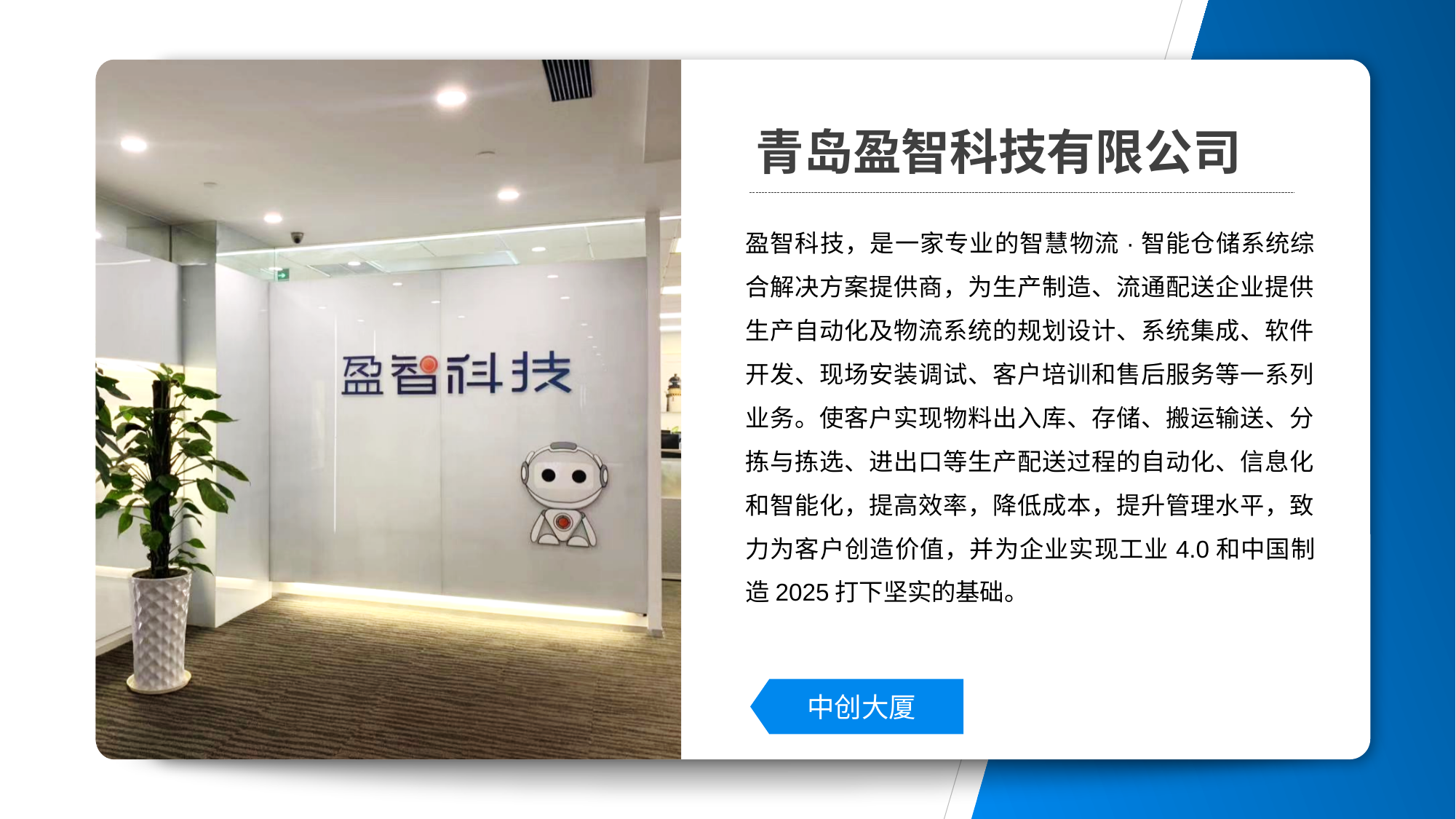

青岛盈智科技有限公司

盈智科技，是一家专业的智慧物流·智能仓储系统综合解决方案提供商，为生产制造、流通配送企业提供生产自动化及物流系统的规划设计、系统集成、软件开发、现场安装调试、客户培训和售后服务等一系列业务。使客户实现物料出入库、存储、搬运输送、分拣与拣选、进出口等生产配送过程的自动化、信息化和智能化，提高效率，降低成本，提升管理水平，致力为客户创造价值，并为企业实现工业4.0和中国制造2025打下坚实的基础。

中创大厦